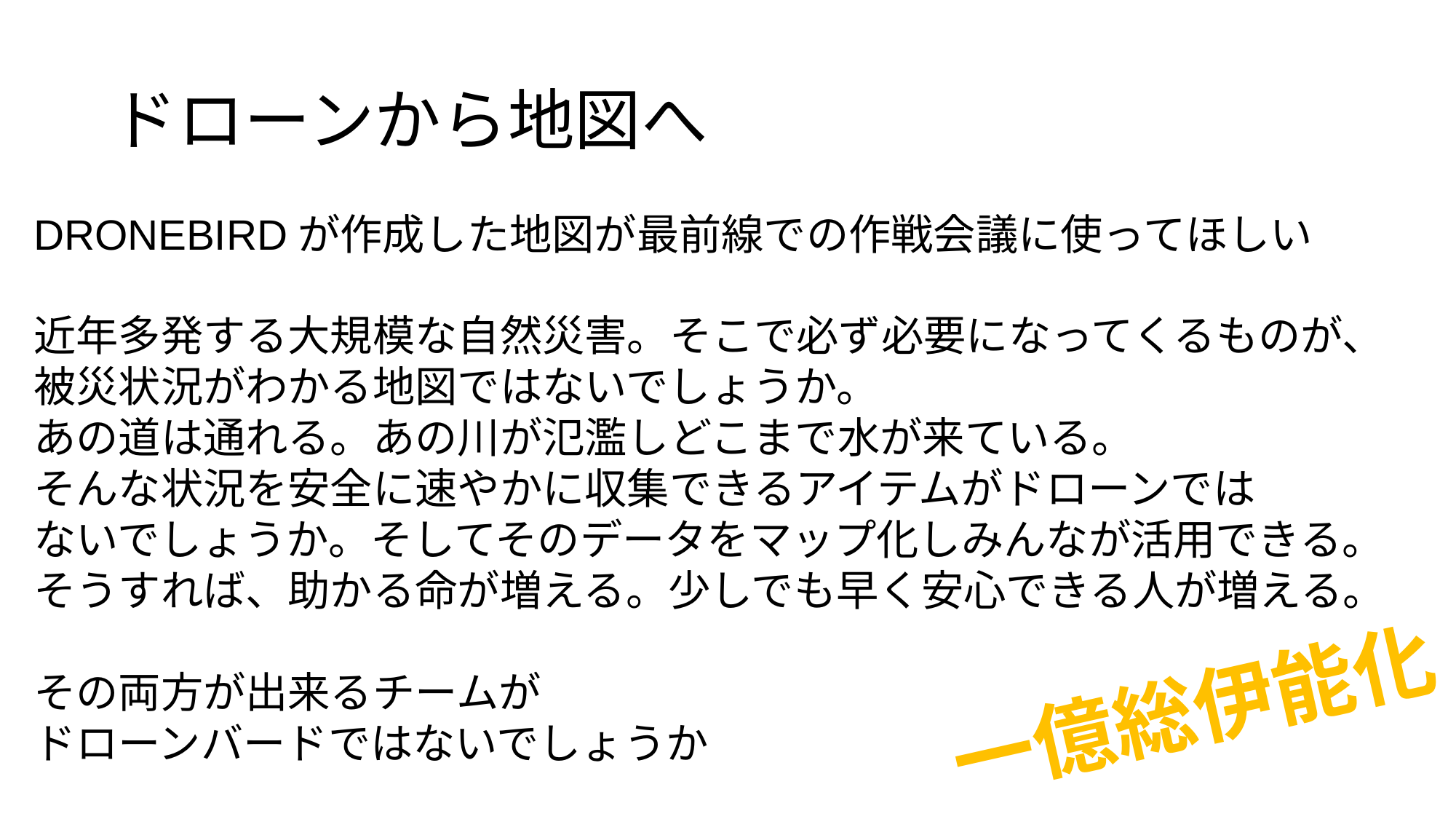

# ドローンから地図へ
DRONEBIRDが作成した地図が最前線での作戦会議に使ってほしい

近年多発する大規模な自然災害。そこで必ず必要になってくるものが、
被災状況がわかる地図ではないでしょうか。
あの道は通れる。あの川が氾濫しどこまで水が来ている。
そんな状況を安全に速やかに収集できるアイテムがドローンでは
ないでしょうか。そしてそのデータをマップ化しみんなが活用できる。
そうすれば、助かる命が増える。少しでも早く安心できる人が増える。

その両方が出来るチームが
ドローンバードではないでしょうか
一億総伊能化